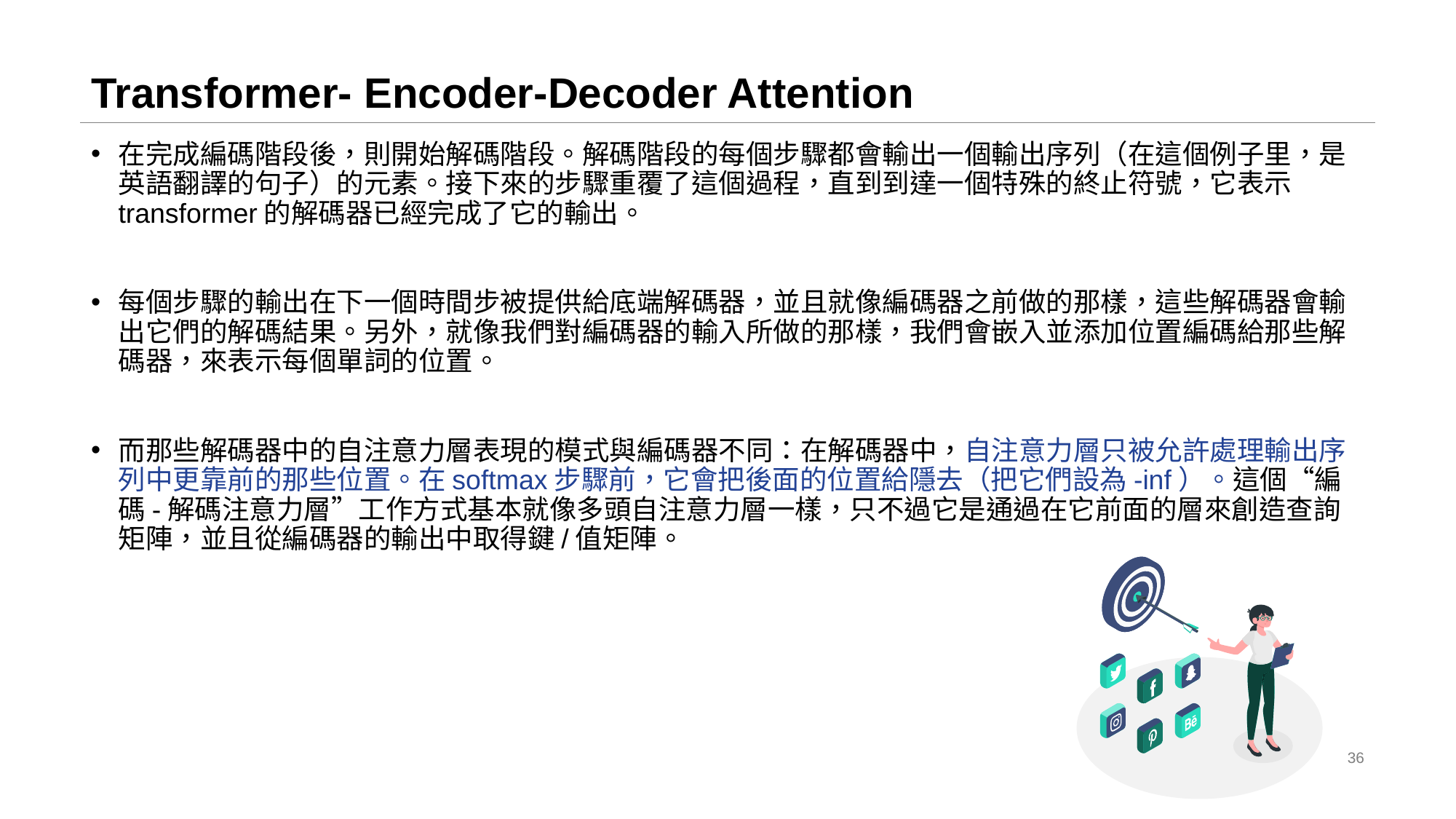

# Transformer- Encoder-Decoder Attention
在完成編碼階段後，則開始解碼階段。解碼階段的每個步驟都會輸出一個輸出序列（在這個例子里，是英語翻譯的句子）的元素。接下來的步驟重覆了這個過程，直到到達一個特殊的終止符號，它表示transformer的解碼器已經完成了它的輸出。

每個步驟的輸出在下一個時間步被提供給底端解碼器，並且就像編碼器之前做的那樣，這些解碼器會輸出它們的解碼結果。另外，就像我們對編碼器的輸入所做的那樣，我們會嵌入並添加位置編碼給那些解碼器，來表示每個單詞的位置。

而那些解碼器中的自注意力層表現的模式與編碼器不同：在解碼器中，自注意力層只被允許處理輸出序列中更靠前的那些位置。在softmax步驟前，它會把後面的位置給隱去（把它們設為-inf）。這個“編碼-解碼注意力層”工作方式基本就像多頭自注意力層一樣，只不過它是通過在它前面的層來創造查詢矩陣，並且從編碼器的輸出中取得鍵/值矩陣。

36